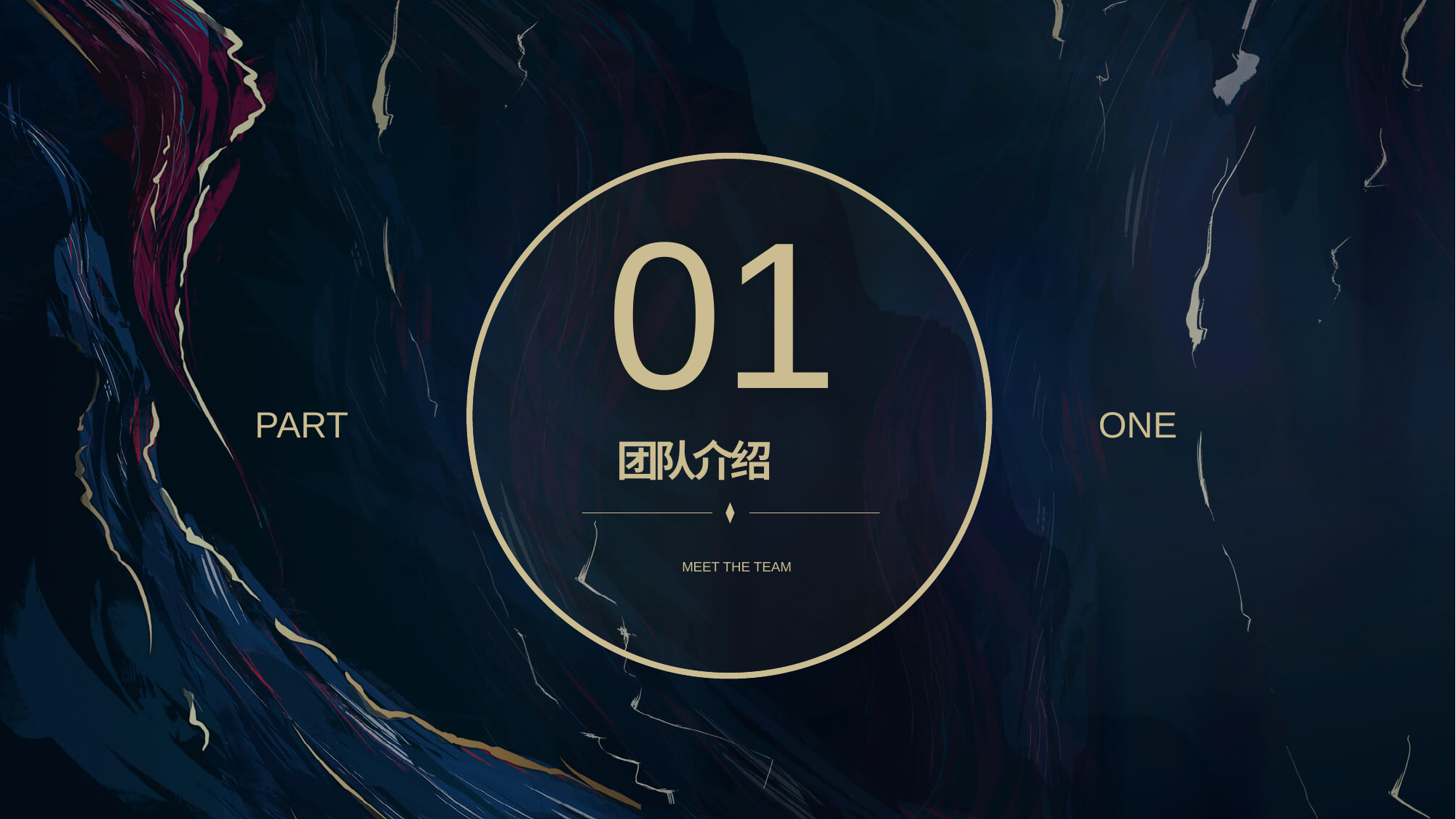

01
PART
ONE
团队介绍

MEET THE TEAM